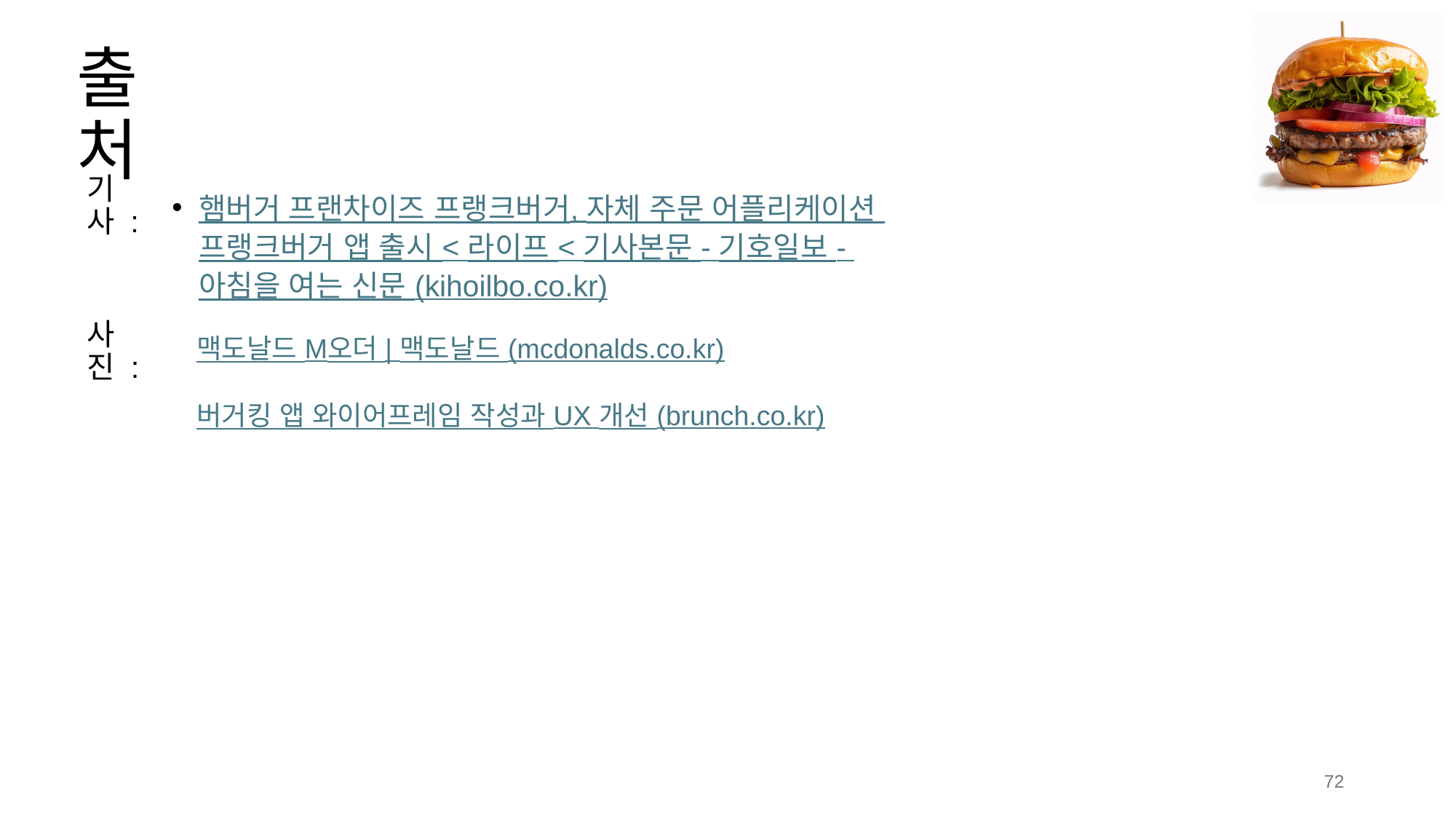

# 출처
기사 :
햄버거 프랜차이즈 프랭크버거, 자체 주문 어플리케이션 프랭크버거 앱 출시 < 라이프 < 기사본문 - 기호일보 - 아침을 여는 신문 (kihoilbo.co.kr)
사진 :
맥도날드 M오더 | 맥도날드 (mcdonalds.co.kr)
버거킹 앱 와이어프레임 작성과 UX 개선 (brunch.co.kr)
72